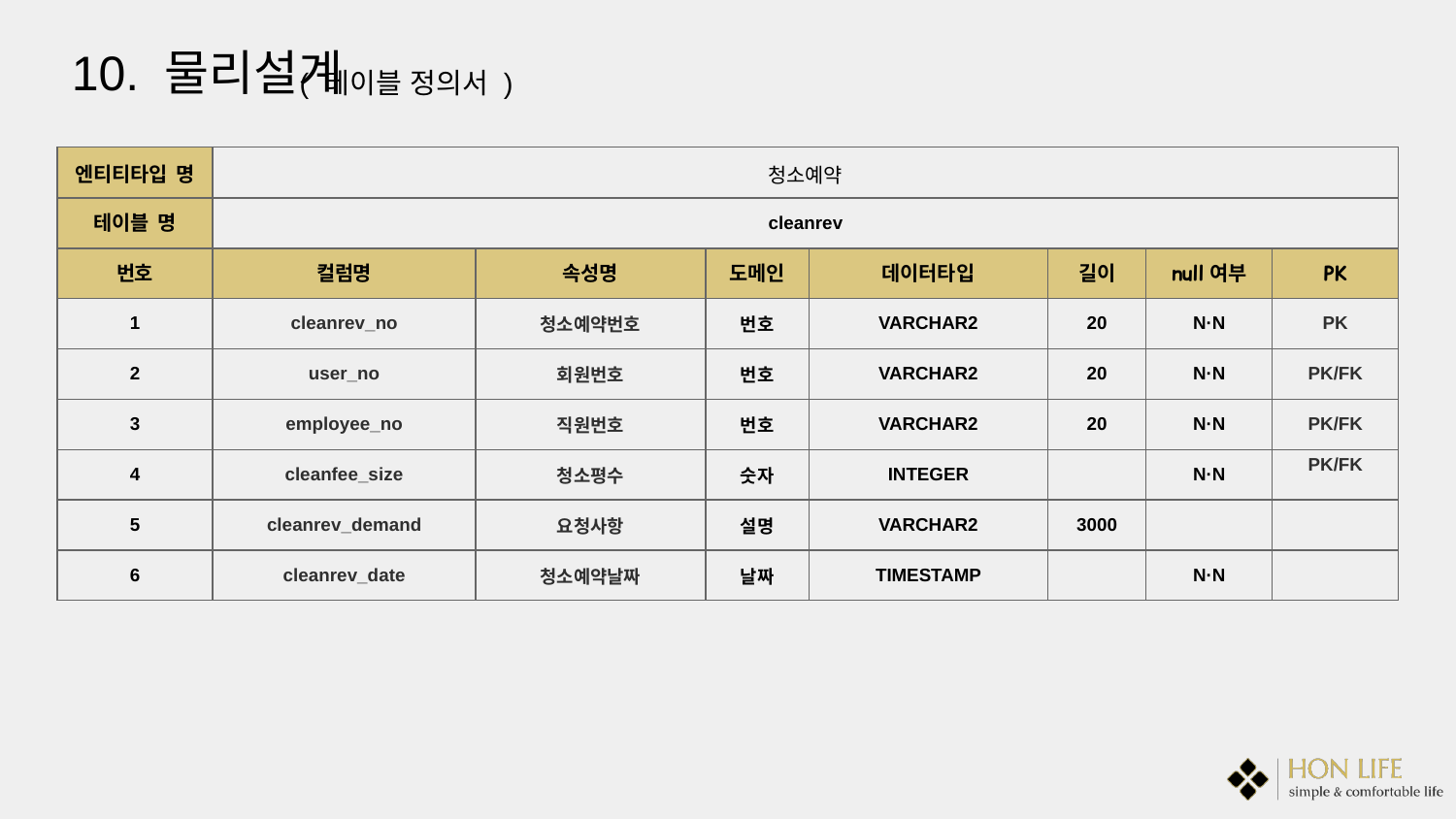

10. 물리설계
( 테이블 정의서 )

| 엔티티타입 명 | 청소예약 |  |  |  |  |  |  |
| --- | --- | --- | --- | --- | --- | --- | --- |
| 테이블 명 | cleanrev |  |  |  |  |  |  |
| 번호 | 컬럼명 | 속성명 | 도메인 | 데이터타입 | 길이 | null여부 | PK |
| 1 | cleanrev\_no | 청소예약번호 | 번호 | VARCHAR2 | 20 | N·N | PK |
| 2 | user\_no | 회원번호 | 번호 | VARCHAR2 | 20 | N·N | PK/FK |
| 3 | employee\_no | 직원번호 | 번호 | VARCHAR2 | 20 | N·N | PK/FK |
| 4 | cleanfee\_size | 청소평수 | 숫자 | INTEGER |  | N·N | PK/FK |
| 5 | cleanrev\_demand | 요청사항 | 설명 | VARCHAR2 | 3000 |  |  |
| 6 | cleanrev\_date | 청소예약날짜 | 날짜 | TIMESTAMP |  | N·N |  |